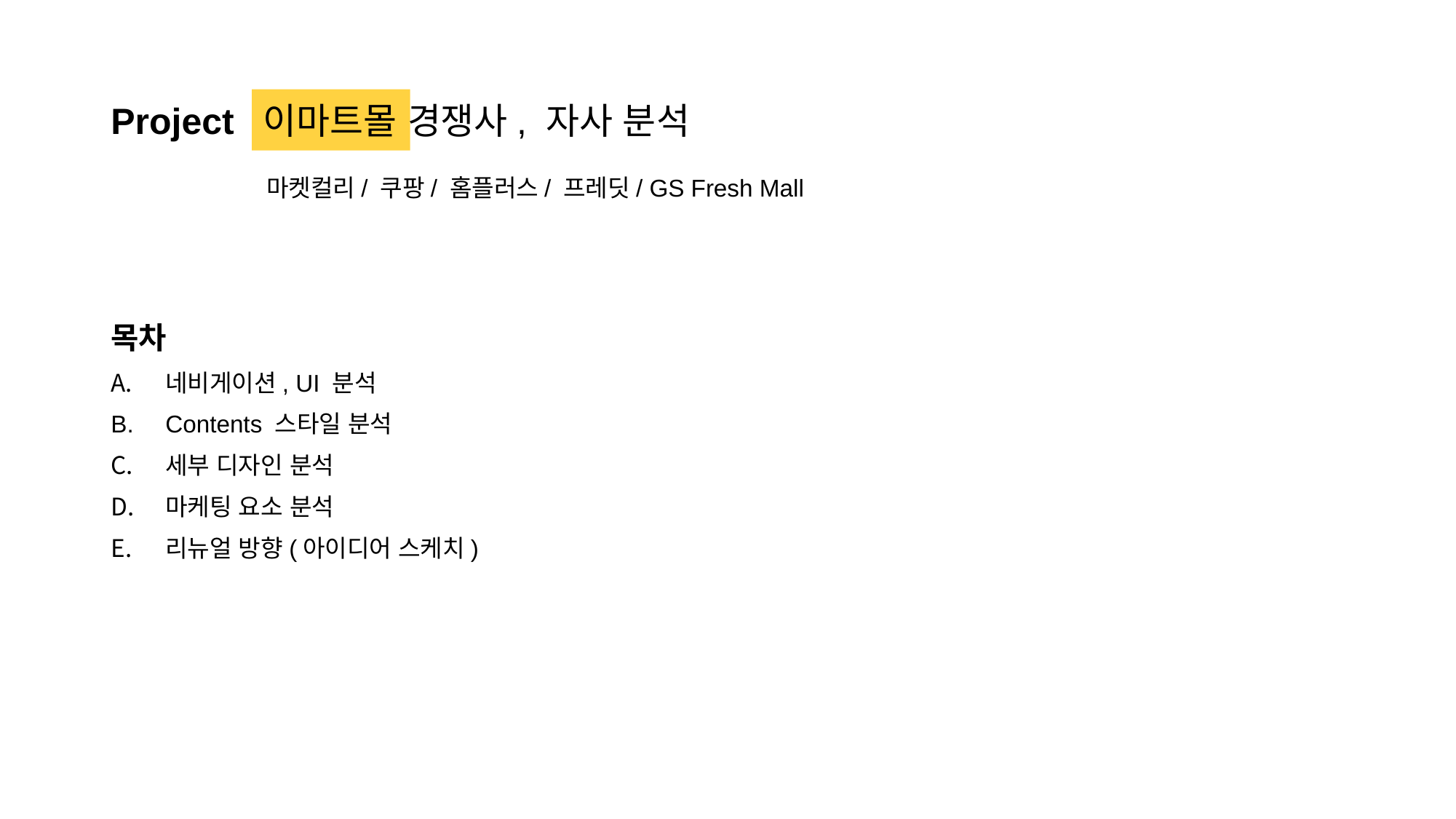

# Project  이마트몰 경쟁사, 자사 분석

마켓컬리/ 쿠팡/ 홈플러스/ 프레딧/ GS Fresh Mall

목차
네비게이션, UI 분석
Contents 스타일 분석
세부 디자인 분석
마케팅 요소 분석
리뉴얼 방향(아이디어 스케치)